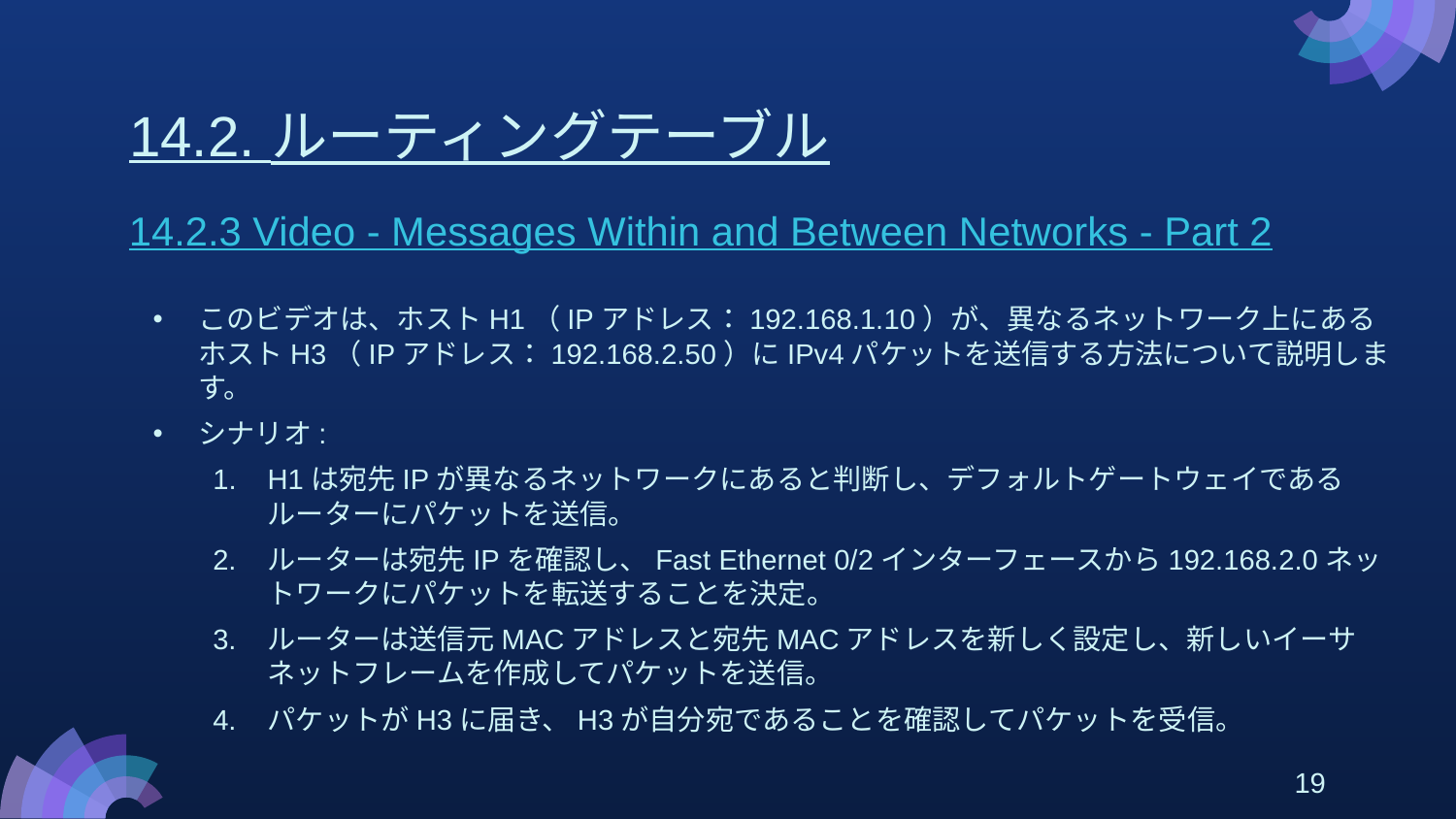

# 14.2. ルーティングテーブル
14.2.3 Video - Messages Within and Between Networks - Part 2
このビデオは、ホストH1（IPアドレス：192.168.1.10）が、異なるネットワーク上にあるホストH3（IPアドレス：192.168.2.50）にIPv4パケットを送信する方法について説明します。
シナリオ:
H1は宛先IPが異なるネットワークにあると判断し、デフォルトゲートウェイであるルーターにパケットを送信。
ルーターは宛先IPを確認し、Fast Ethernet 0/2インターフェースから192.168.2.0ネットワークにパケットを転送することを決定。
ルーターは送信元MACアドレスと宛先MACアドレスを新しく設定し、新しいイーサネットフレームを作成してパケットを送信。
パケットがH3に届き、H3が自分宛であることを確認してパケットを受信。